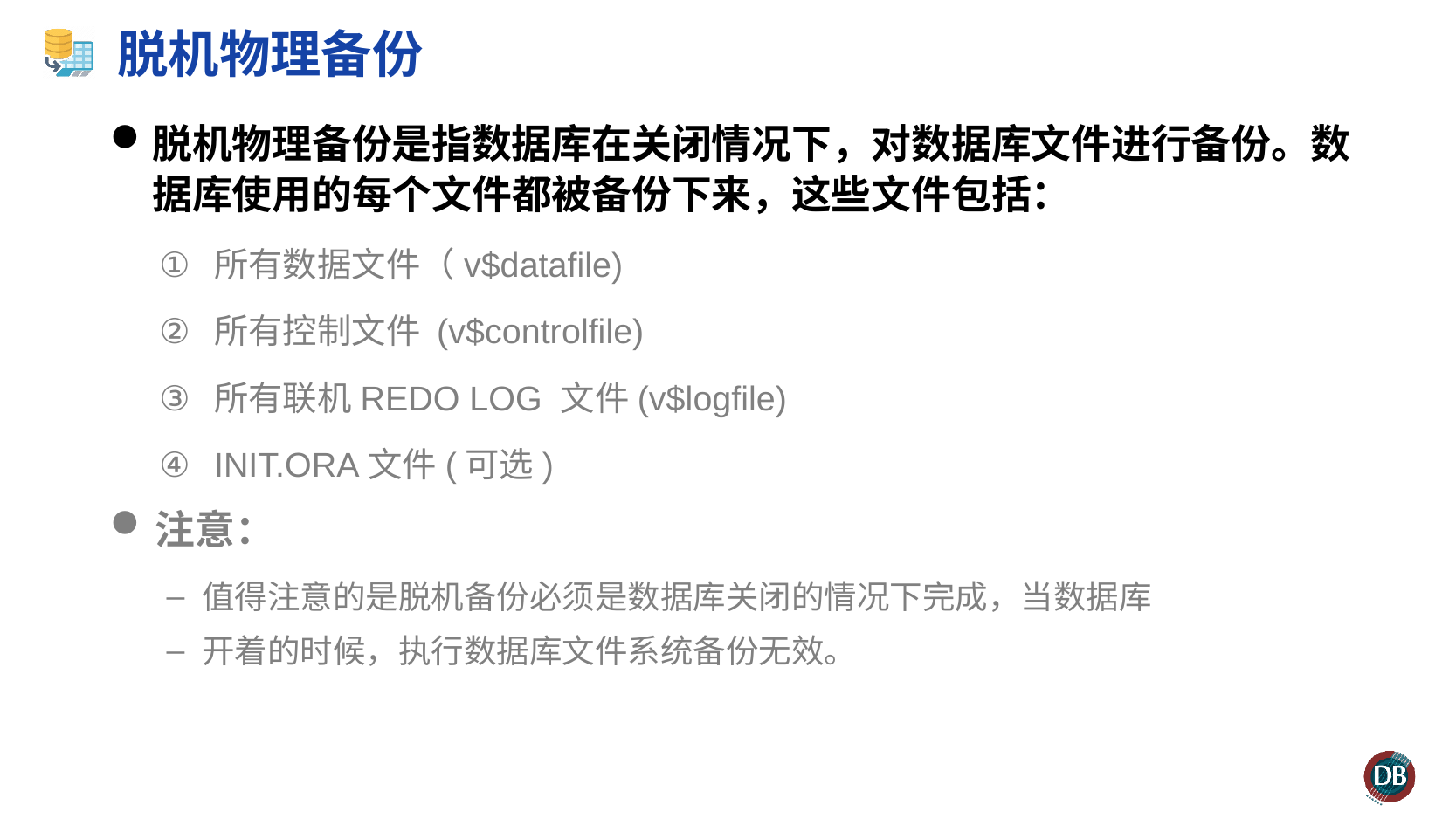

# 脱机物理备份
脱机物理备份是指数据库在关闭情况下，对数据库文件进行备份。数据库使用的每个文件都被备份下来，这些文件包括：
所有数据文件（v$datafile)
所有控制文件 (v$controlfile)
所有联机REDO LOG 文件(v$logfile)
INIT.ORA文件(可选)
注意：
值得注意的是脱机备份必须是数据库关闭的情况下完成，当数据库
开着的时候，执行数据库文件系统备份无效。